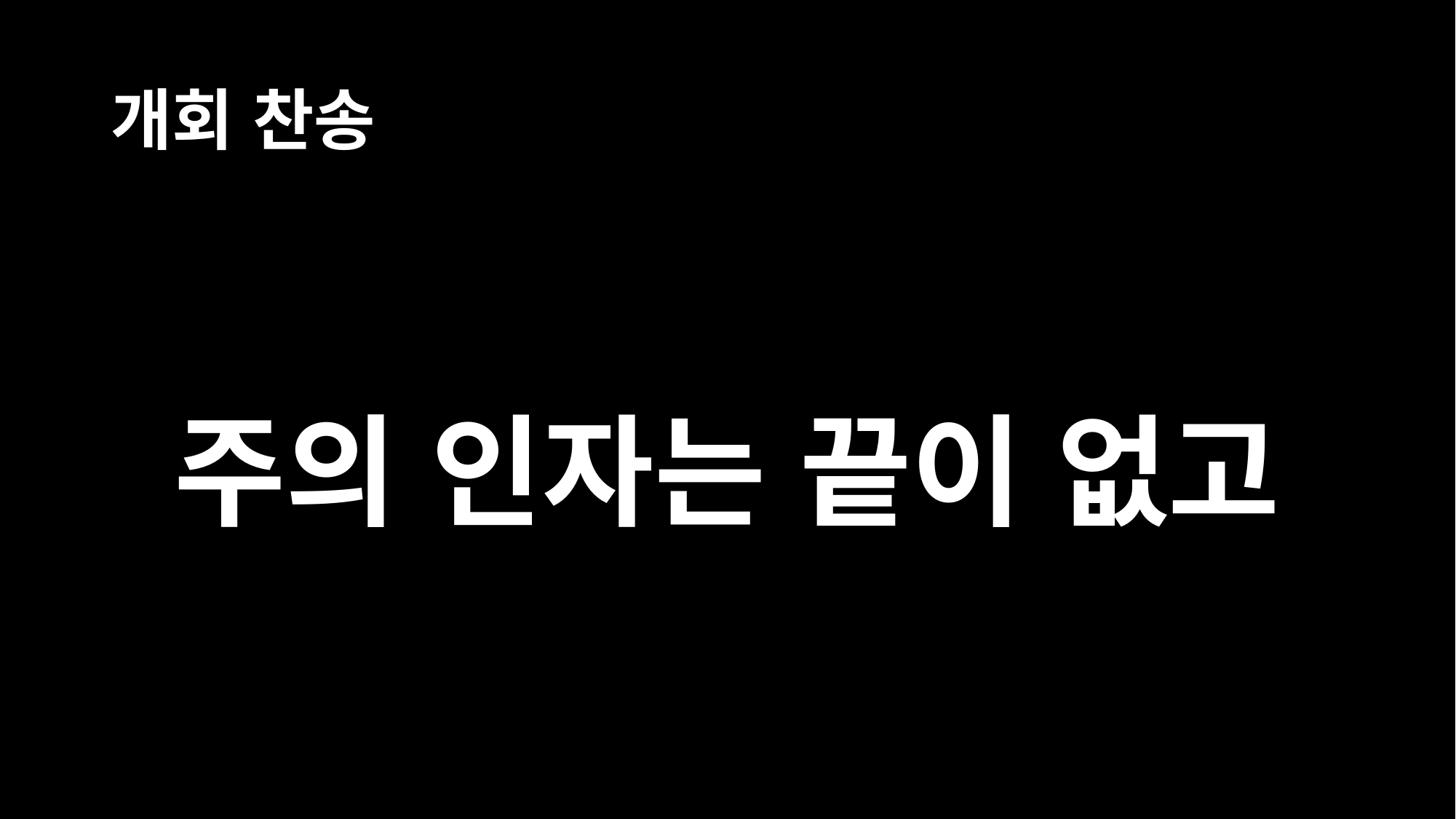

# 개회 찬송

주의 인자는 끝이 없고